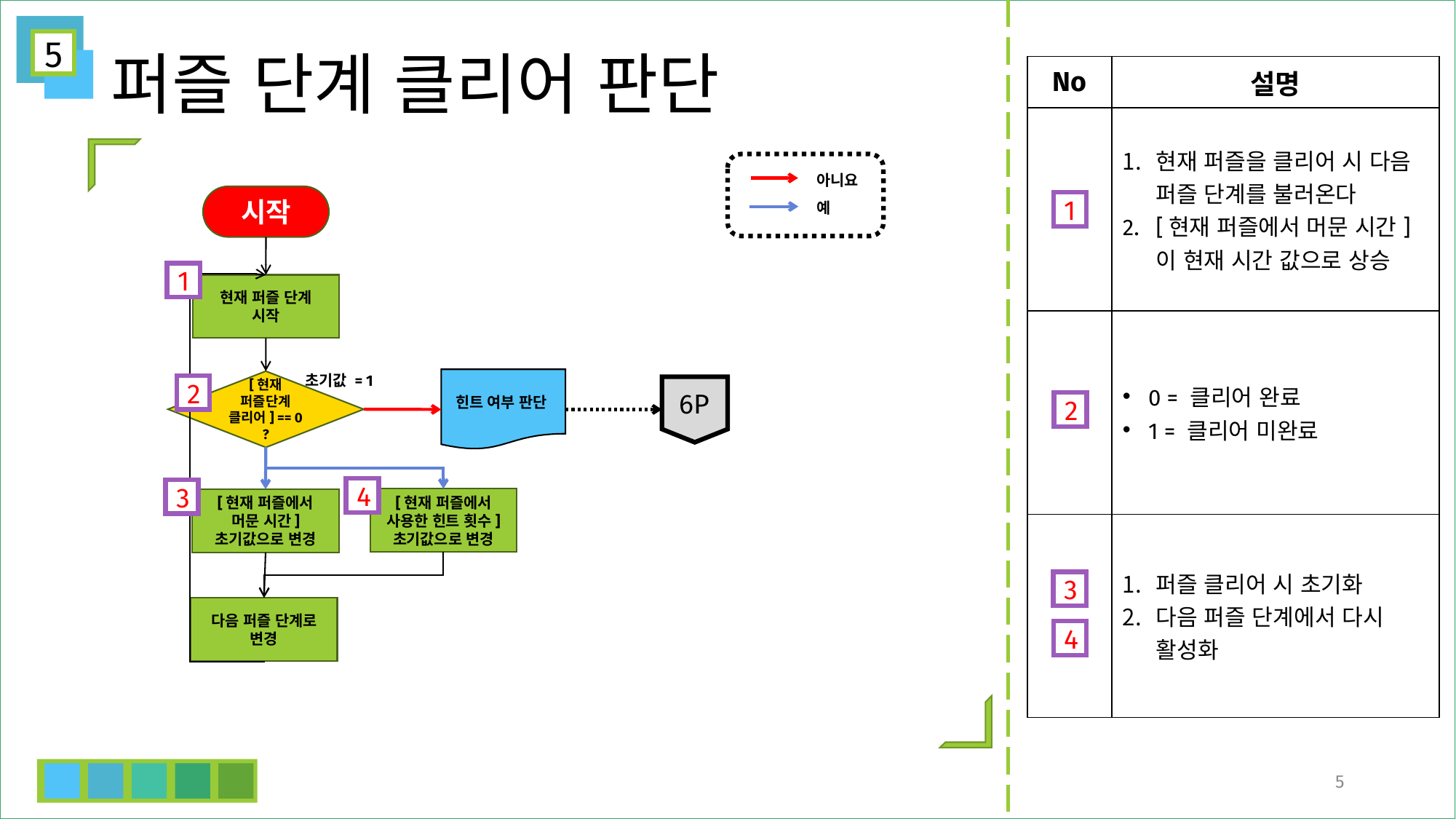

5
# 퍼즐 단계 클리어 판단
| No | 설명 |
| --- | --- |
|  | 현재 퍼즐을 클리어 시 다음 퍼즐 단계를 불러온다 [현재 퍼즐에서 머문 시간]이 현재 시간 값으로 상승 |
|  | 0 = 클리어 완료 1 = 클리어 미완료 |
|  | 퍼즐 클리어 시 초기화 다음 퍼즐 단계에서 다시 활성화 |

아니요

예

시작
1
1
현재 퍼즐 단계
시작
초기값 = 1
힌트 여부 판단
[현재 퍼즐단계 클리어] == 0 ?
2
6P
2
4
3
[현재 퍼즐에서 사용한 힌트 횟수] 초기값으로 변경
[현재 퍼즐에서 머문 시간] 초기값으로 변경
3
다음 퍼즐 단계로 변경
4
5